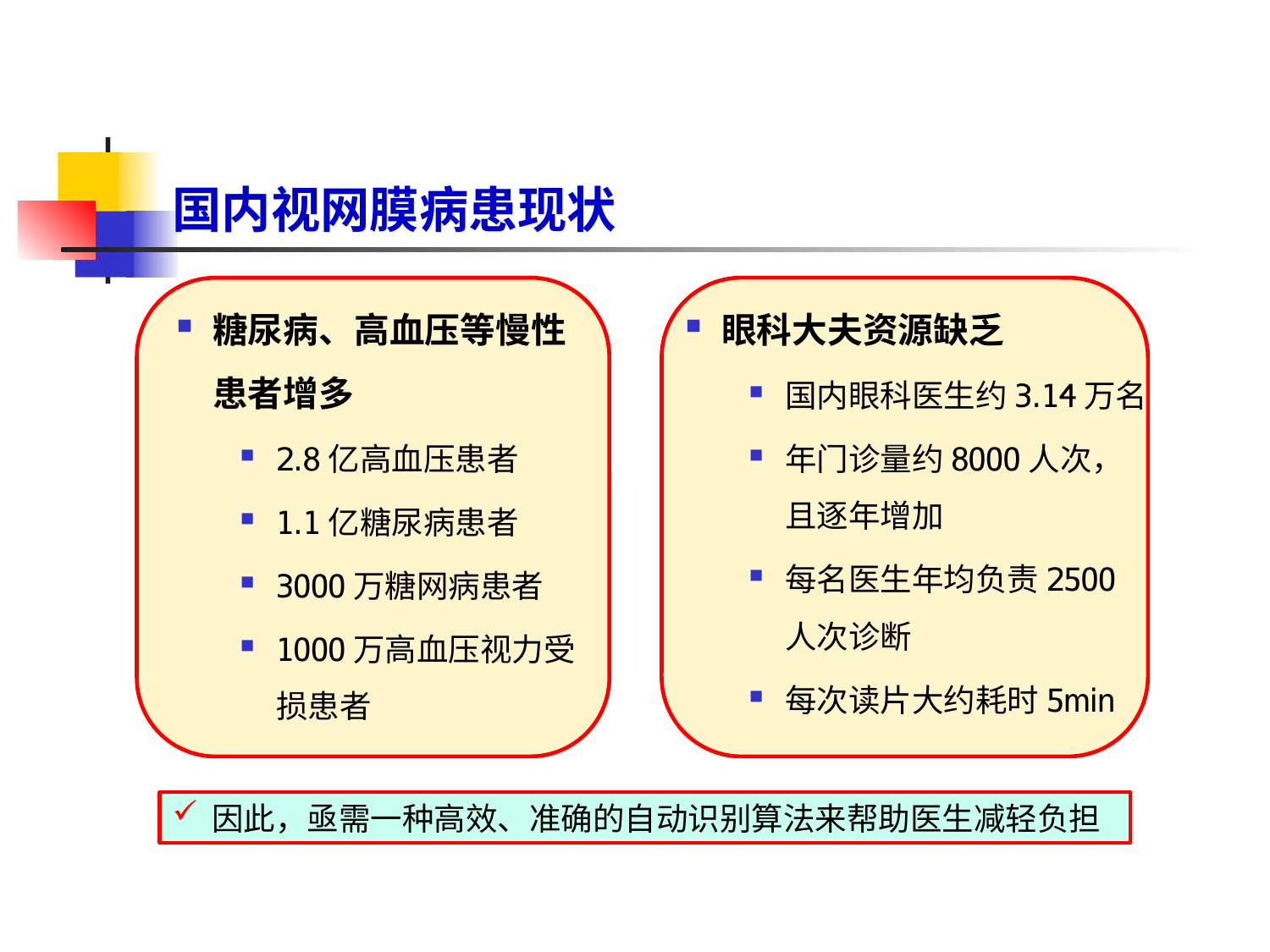

# 国内视网膜病患现状

糖尿病、高血压等慢性患者增多
2.8亿高血压患者
1.1亿糖尿病患者
3000万糖网病患者
1000万高血压视力受损患者
眼科大夫资源缺乏
国内眼科医生约3.14万名
年门诊量约8000人次，且逐年增加
每名医生年均负责2500人次诊断
每次读片大约耗时5min

因此，亟需一种高效、准确的自动识别算法来帮助医生减轻负担